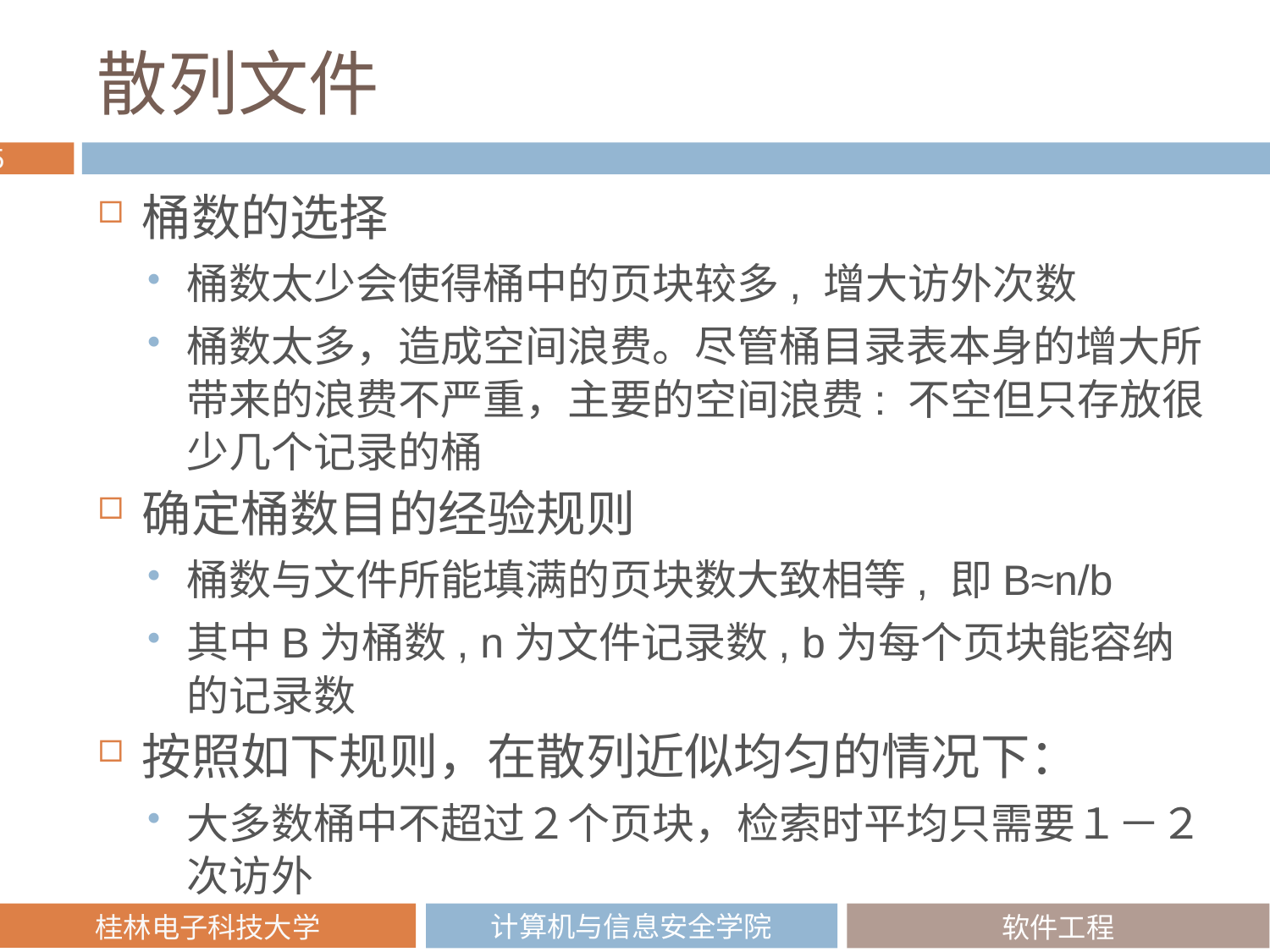

# 散列文件
桶数的选择
桶数太少会使得桶中的页块较多, 增大访外次数
桶数太多，造成空间浪费。尽管桶目录表本身的增大所带来的浪费不严重，主要的空间浪费: 不空但只存放很少几个记录的桶
确定桶数目的经验规则
桶数与文件所能填满的页块数大致相等, 即B≈n/b
其中B为桶数, n为文件记录数, b为每个页块能容纳的记录数
按照如下规则，在散列近似均匀的情况下：
大多数桶中不超过２个页块，检索时平均只需要１－２次访外